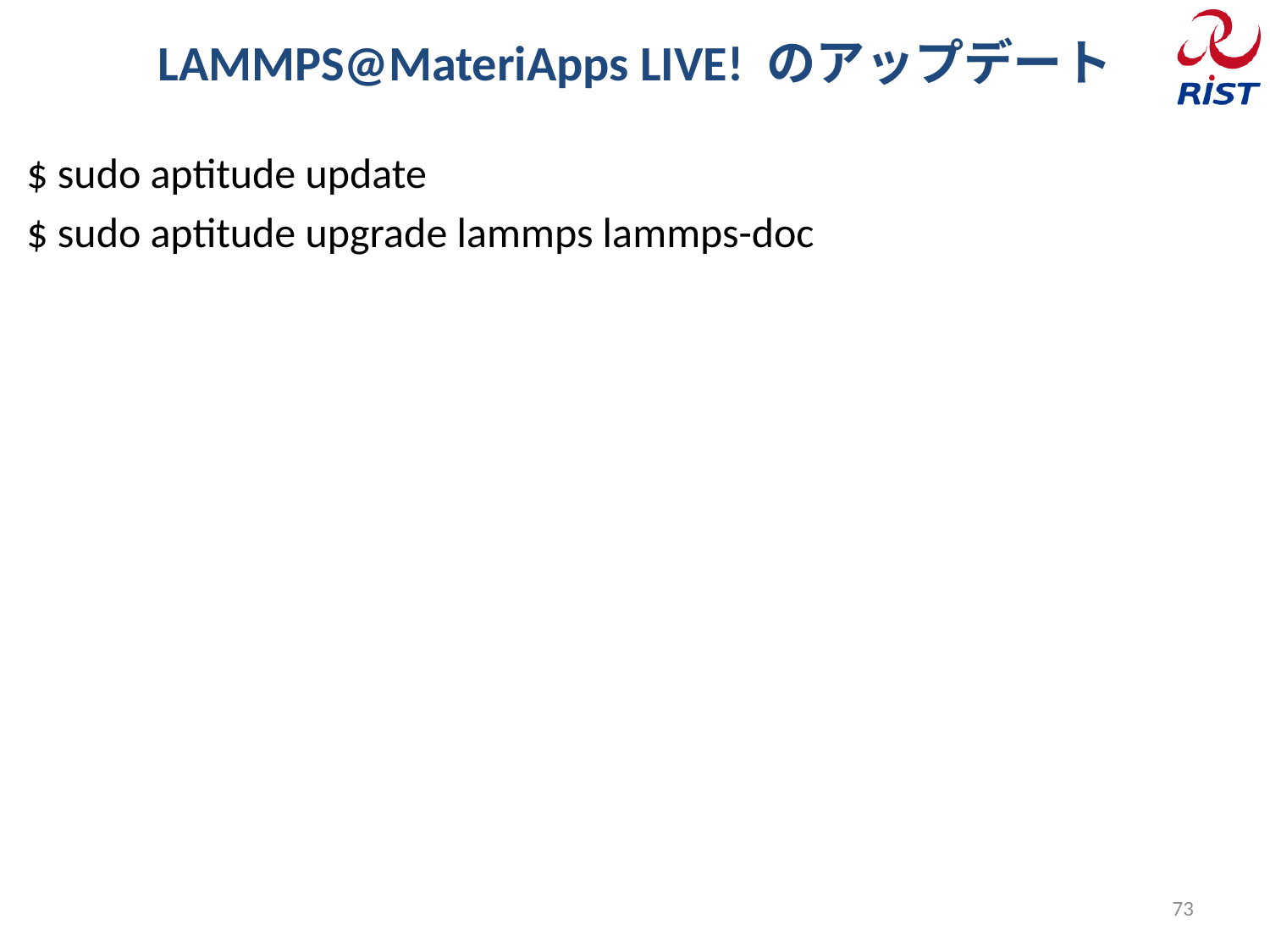

# LAMMPS@MateriApps LIVE! のアップデート
$ sudo aptitude update
$ sudo aptitude upgrade lammps lammps-doc
73